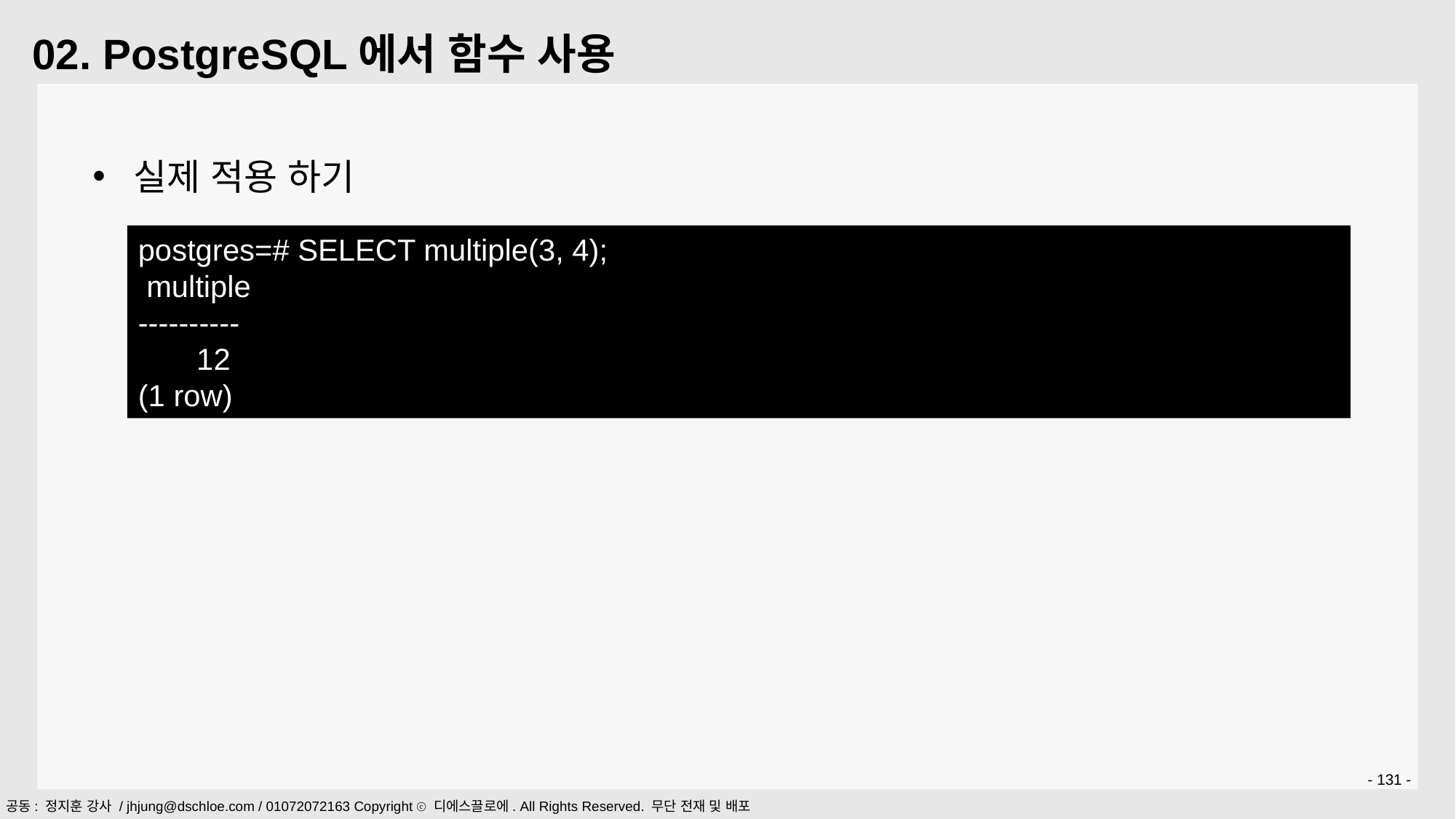

02. PostgreSQL에서 함수 사용
실제 적용 하기
postgres=# SELECT multiple(3, 4);
 multiple
----------
       12
(1 row)
- 131 -